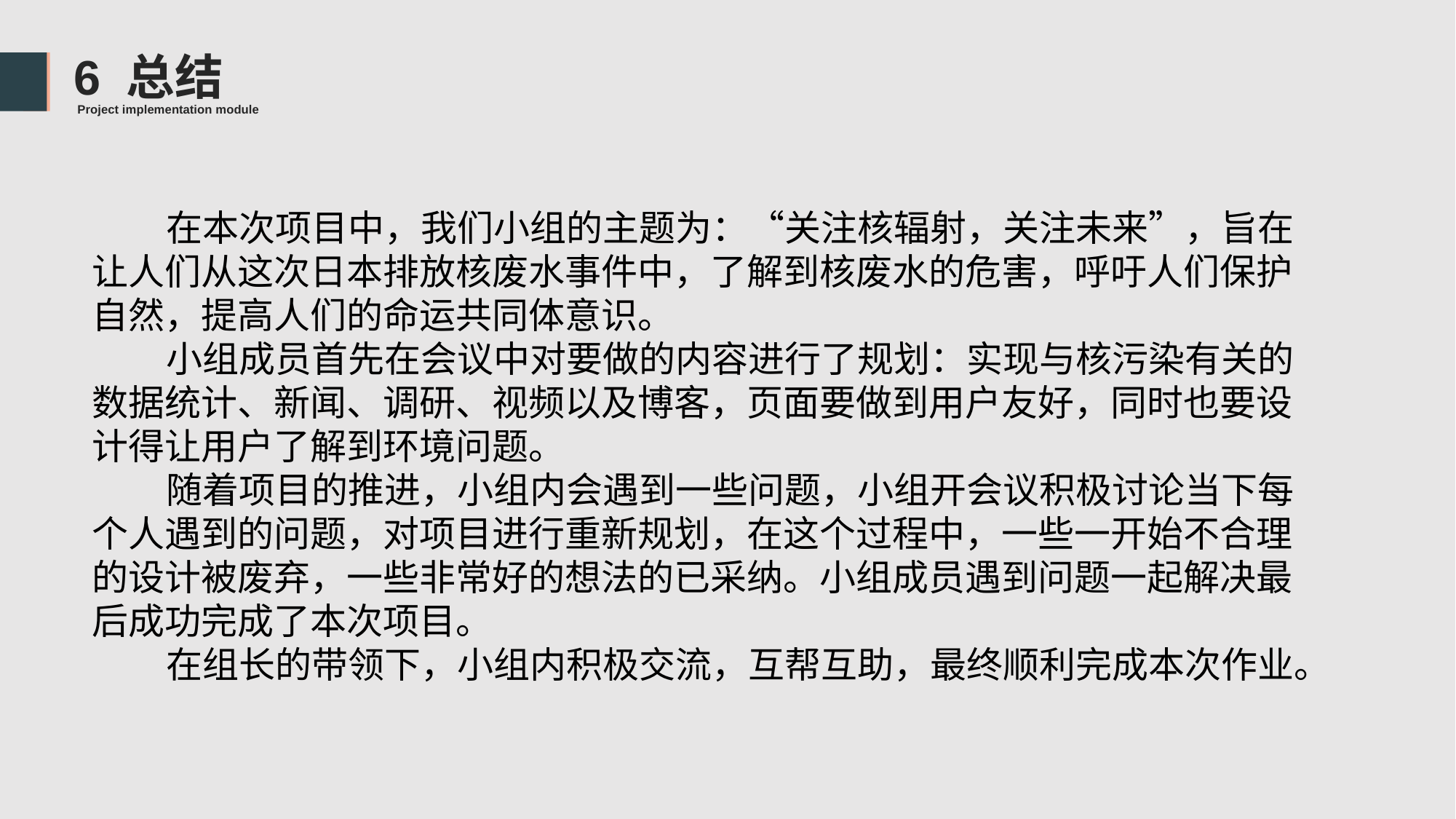

6 总结

Project implementation module

        在本次项目中，我们小组的主题为：“关注核辐射，关注未来”，旨在让人们从这次日本排放核废水事件中，了解到核废水的危害，呼吁人们保护自然，提高人们的命运共同体意识。
        小组成员首先在会议中对要做的内容进行了规划：实现与核污染有关的数据统计、新闻、调研、视频以及博客，页面要做到用户友好，同时也要设计得让用户了解到环境问题。
        随着项目的推进，小组内会遇到一些问题，小组开会议积极讨论当下每个人遇到的问题，对项目进行重新规划，在这个过程中，一些一开始不合理的设计被废弃，一些非常好的想法的已采纳。小组成员遇到问题一起解决最后成功完成了本次项目。
        在组长的带领下，小组内积极交流，互帮互助，最终顺利完成本次作业。